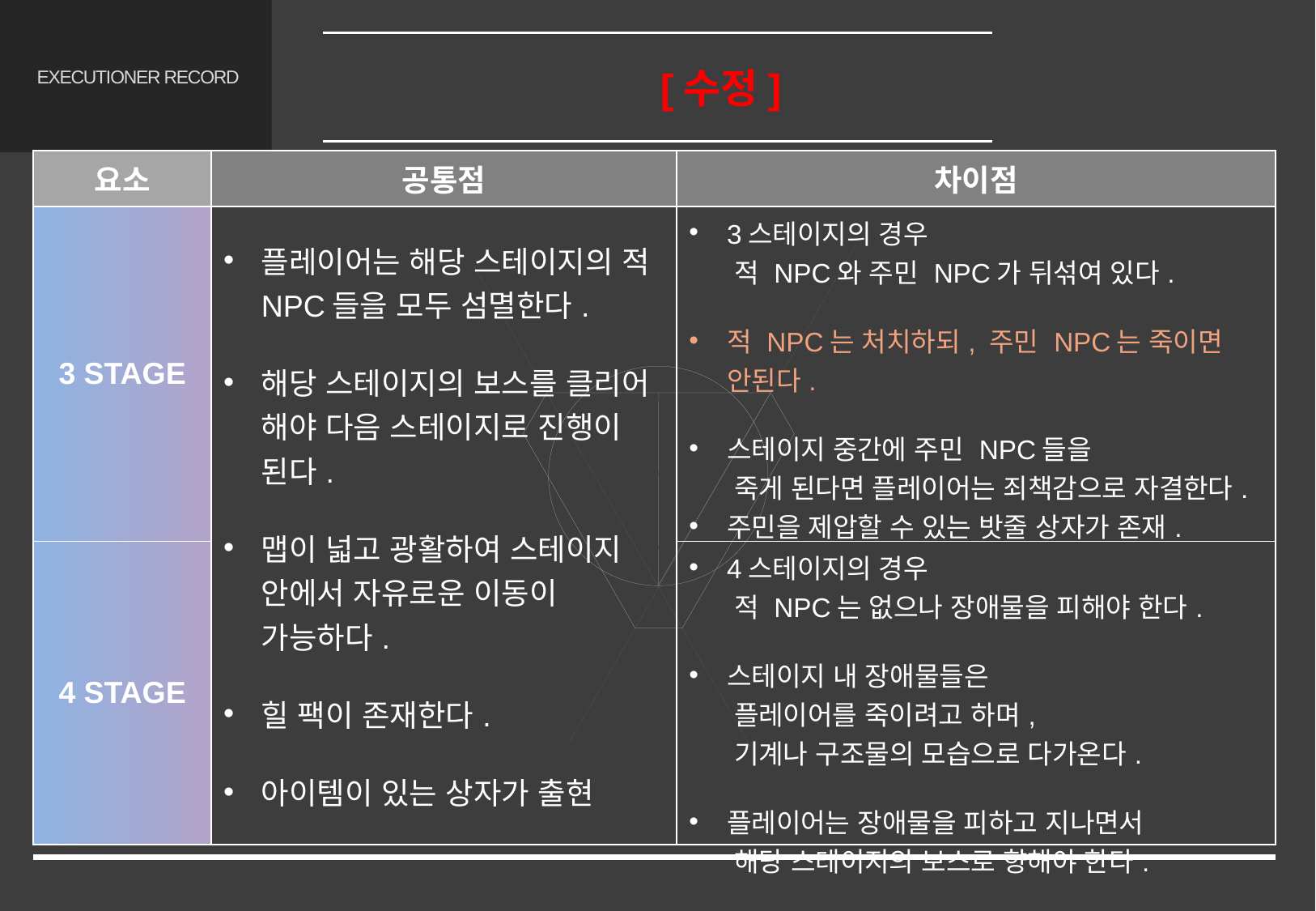

레벨 디자인
4.4 맵 [수정]
# EXECUTIONER RECORD
| 요소 | 공통점 | 차이점 |
| --- | --- | --- |
| 3 STAGE | 플레이어는 해당 스테이지의 적 NPC들을 모두 섬멸한다. 해당 스테이지의 보스를 클리어 해야 다음 스테이지로 진행이 된다. 맵이 넓고 광활하여 스테이지 안에서 자유로운 이동이 가능하다. 힐 팩이 존재한다. 아이템이 있는 상자가 출현 | 3스테이지의 경우 적 NPC와 주민 NPC가 뒤섞여 있다. 적 NPC는 처치하되, 주민 NPC는 죽이면 안된다. 스테이지 중간에 주민 NPC들을 죽게 된다면 플레이어는 죄책감으로 자결한다. 주민을 제압할 수 있는 밧줄 상자가 존재. |
| 4 STAGE |  | 4스테이지의 경우 적 NPC는 없으나 장애물을 피해야 한다. 스테이지 내 장애물들은 플레이어를 죽이려고 하며, 기계나 구조물의 모습으로 다가온다. 플레이어는 장애물을 피하고 지나면서 해당 스테이지의 보스로 향해야 한다. |

46/65